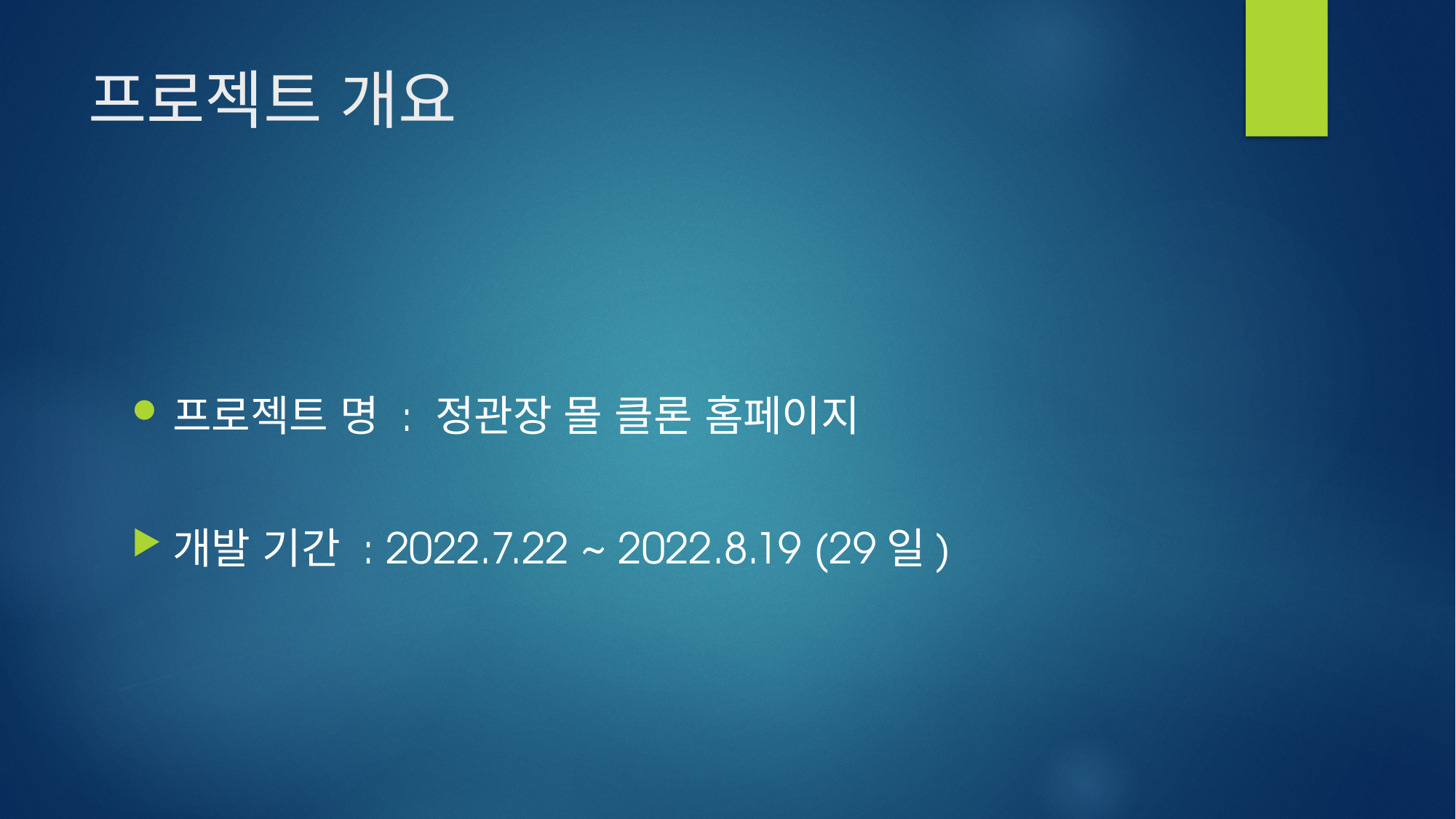

# 프로젝트 개요
프로젝트 명 : 정관장 몰 클론 홈페이지

개발 기간 : 2022.7.22 ~ 2022.8.19 (29일)